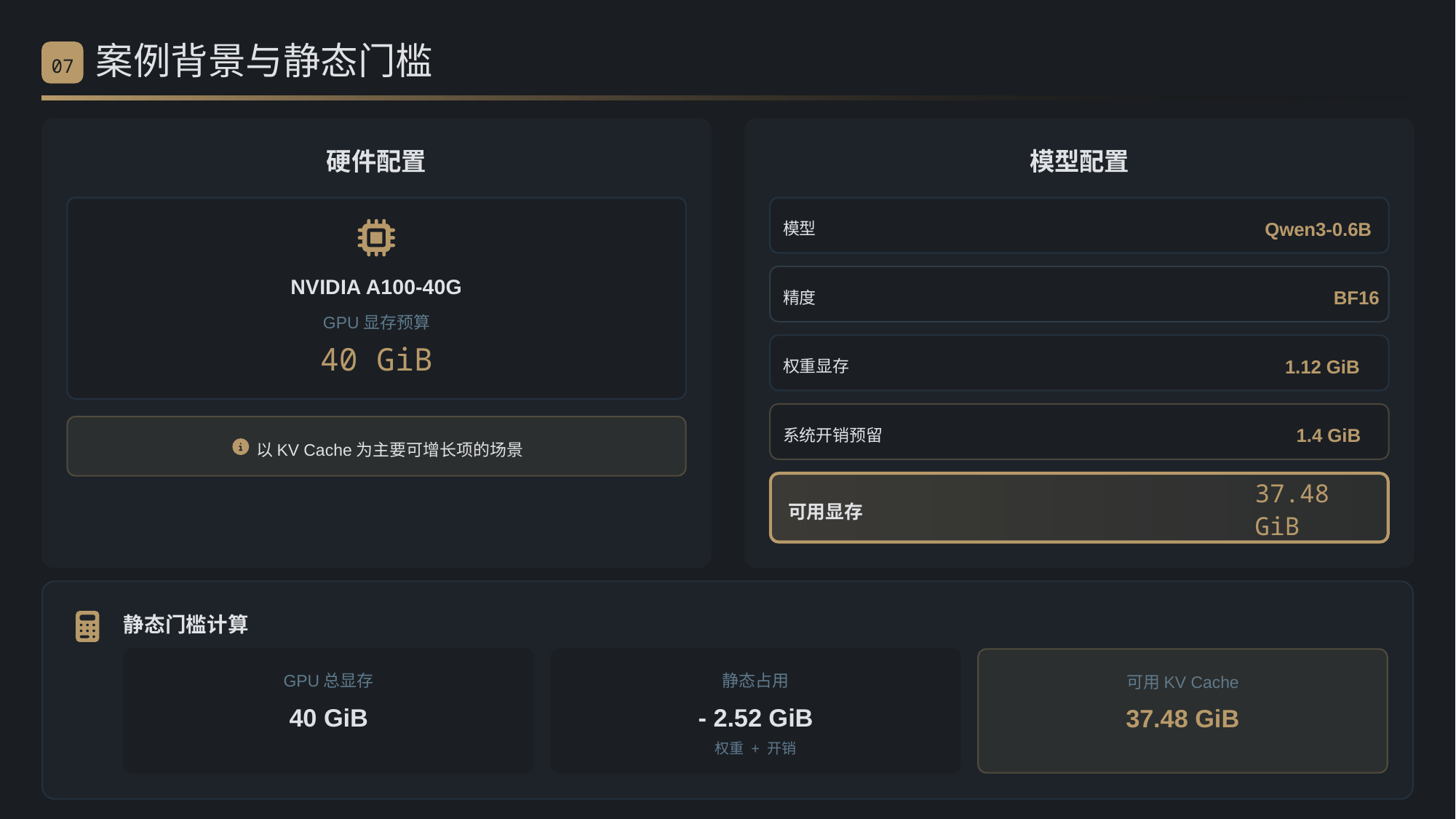

案例背景与静态门槛
07

硬件配置
模型配置

Qwen3-0.6B
模型

NVIDIA A100-40G
BF16
精度
GPU显存预算

40 GiB
1.12 GiB
权重显存

1.4 GiB
系统开销预留
以KV Cache为主要可增长项的场景

37.48 GiB
可用显存

静态门槛计算

GPU总显存
静态占用
可用KV Cache
40 GiB
- 2.52 GiB
37.48 GiB
权重 + 开销